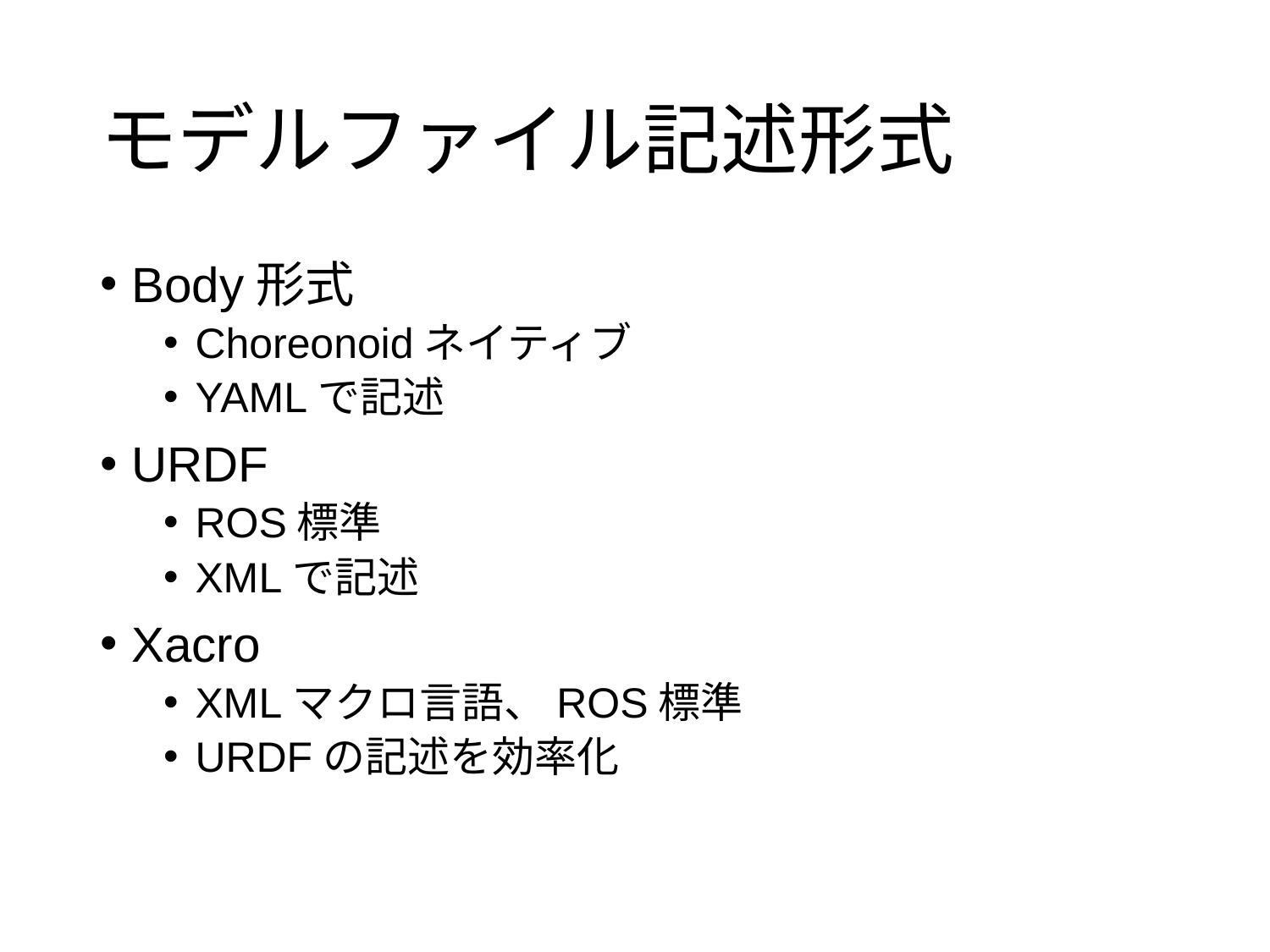

# モデルファイル記述形式
Body形式
Choreonoidネイティブ
YAMLで記述
URDF
ROS標準
XMLで記述
Xacro
XMLマクロ言語、ROS標準
URDFの記述を効率化